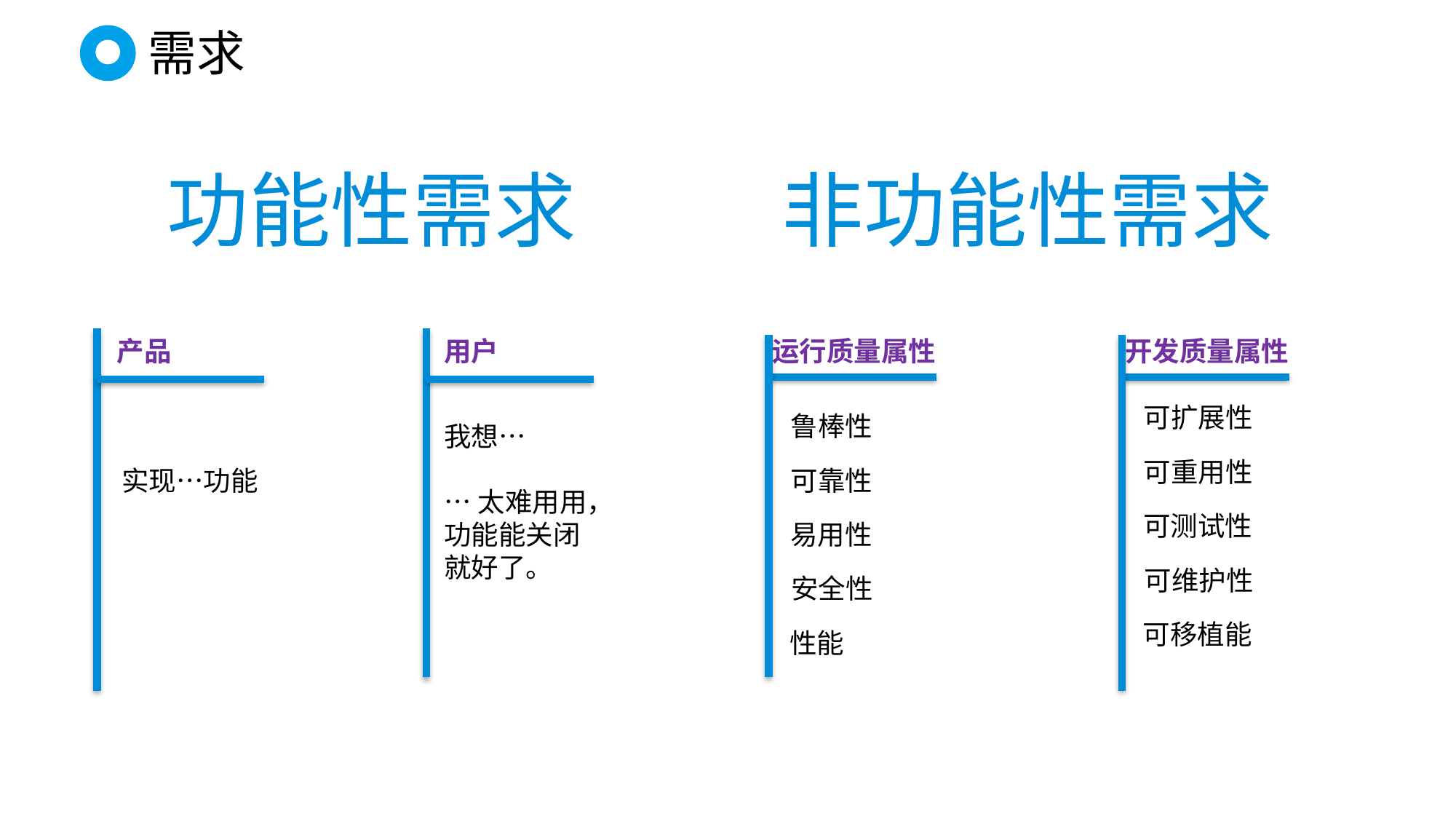

需求

功能性需求
非功能性需求
产品
实现…功能
用户
我想…

…太难用用，功能能关闭就好了。
运行质量属性
开发质量属性
可扩展性
鲁棒性
可重用性
可靠性
可测试性
易用性
可维护性
安全性
可移植能
性能